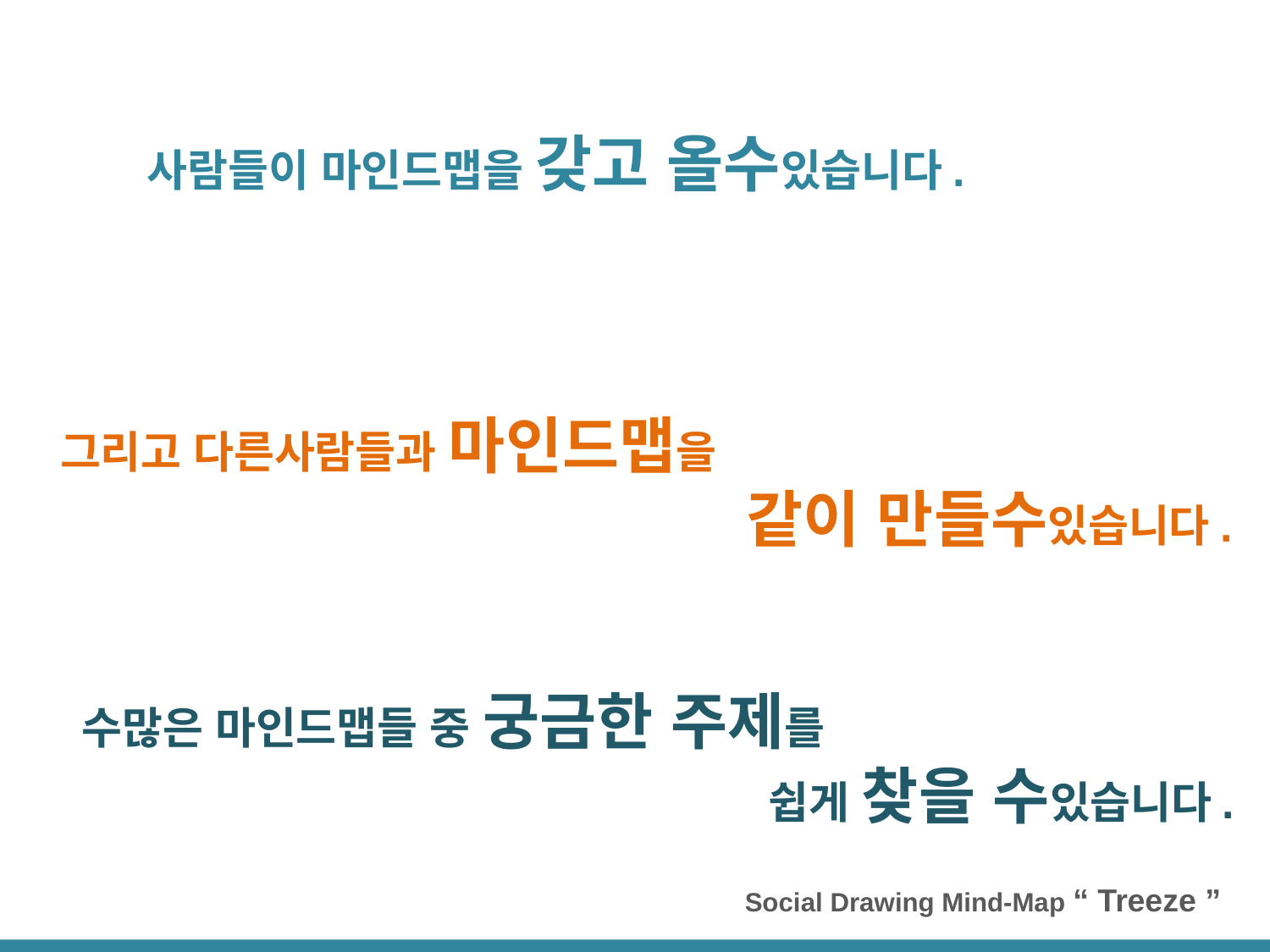

사람들이 마인드맵을 갖고 올수있습니다.

그리고 다른사람들과 마인드맵을
                                                       같이 만들수있습니다.

 수많은 마인드맵들 중 궁금한 주제를
                                                       쉽게 찾을 수있습니다.

Social Drawing Mind-Map “ Treeze ”